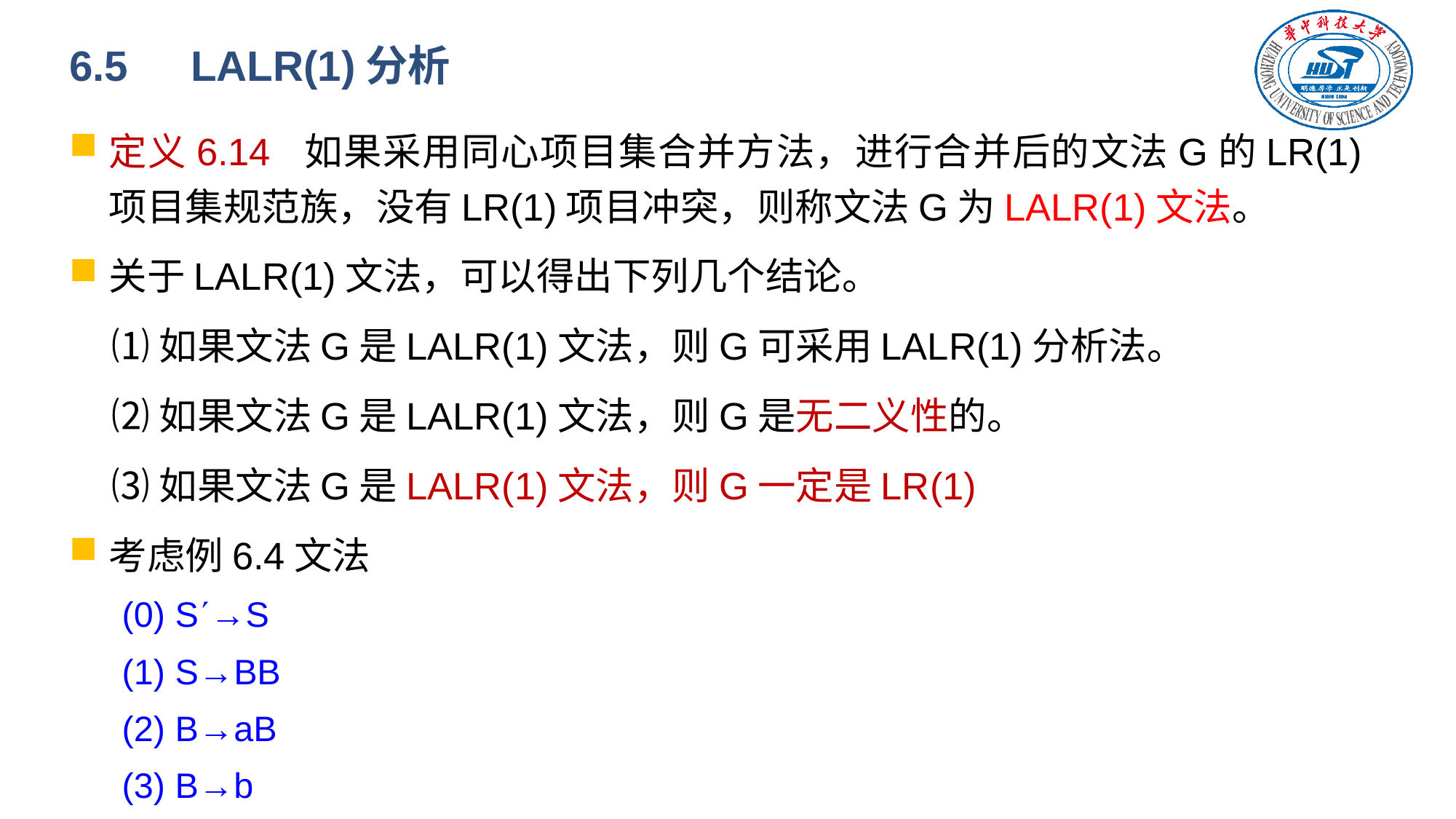

# 6.5　LALR(1)分析
定义6.14  如果采用同心项目集合并方法，进行合并后的文法G的LR(1)项目集规范族，没有LR(1)项目冲突，则称文法G为LALR(1)文法。
关于LALR(1)文法，可以得出下列几个结论。
     ⑴如果文法G是LALR(1)文法，则G可采用LALR(1)分析法。
     ⑵如果文法G是LALR(1)文法，则G是无二义性的。
     ⑶如果文法G是LALR(1)文法，则G一定是LR(1)
考虑例6.4文法
(0) S′→S
(1) S→BB
(2) B→aB
(3) B→b

80